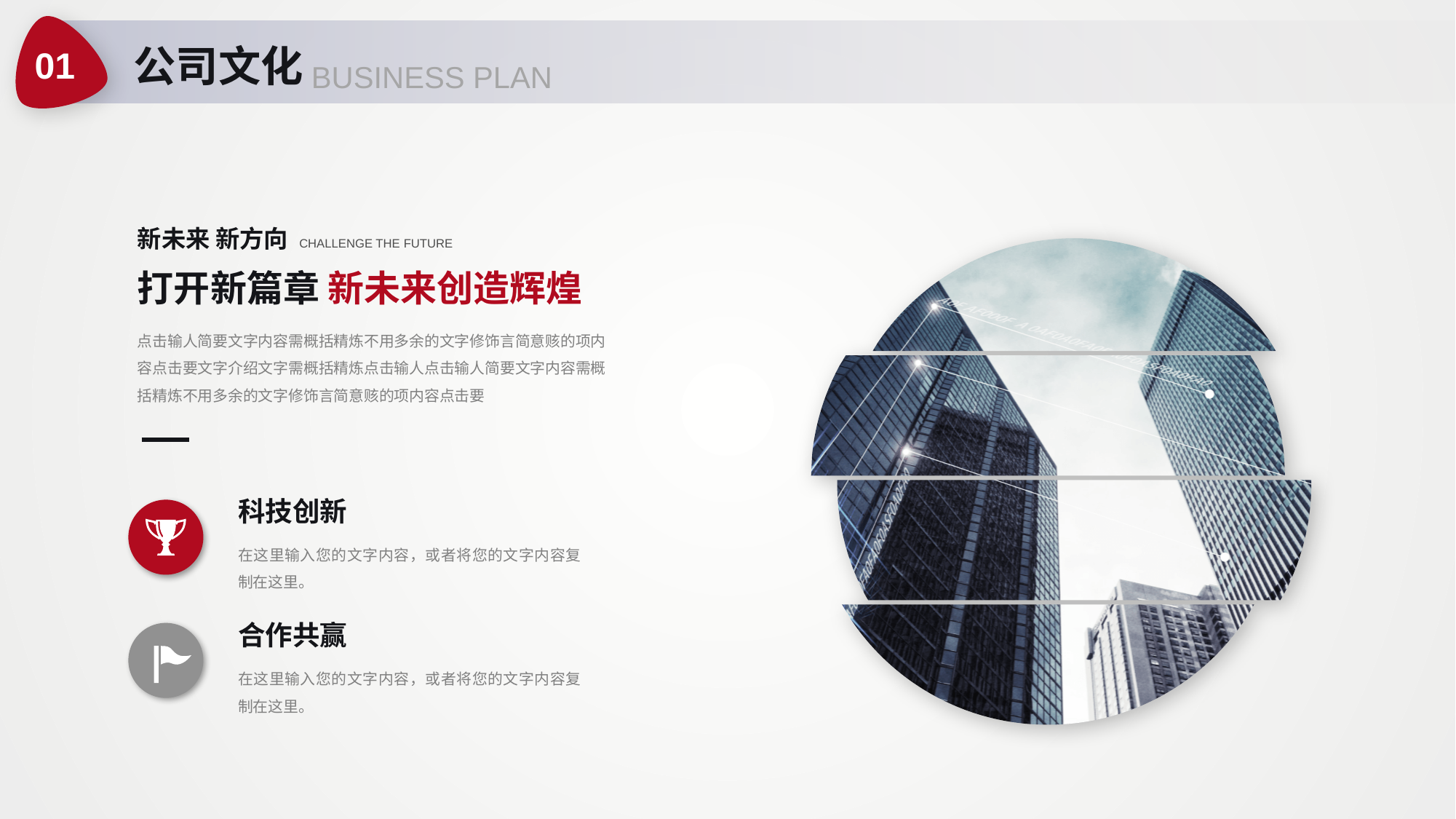

01

公司文化
BUSINESS PLAN
新未来 新方向 CHALLENGE THE FUTURE

打开新篇章 新未来创造辉煌
点击输人简要文字内容需概括精炼不用多余的文字修饰言简意赅的项内容点击要文字介绍文字需概括精炼点击输人点击输人简要文字内容需概括精炼不用多余的文字修饰言简意赅的项内容点击要
科技创新
在这里输入您的文字内容，或者将您的文字内容复制在这里。

合作共赢
在这里输入您的文字内容，或者将您的文字内容复制在这里。